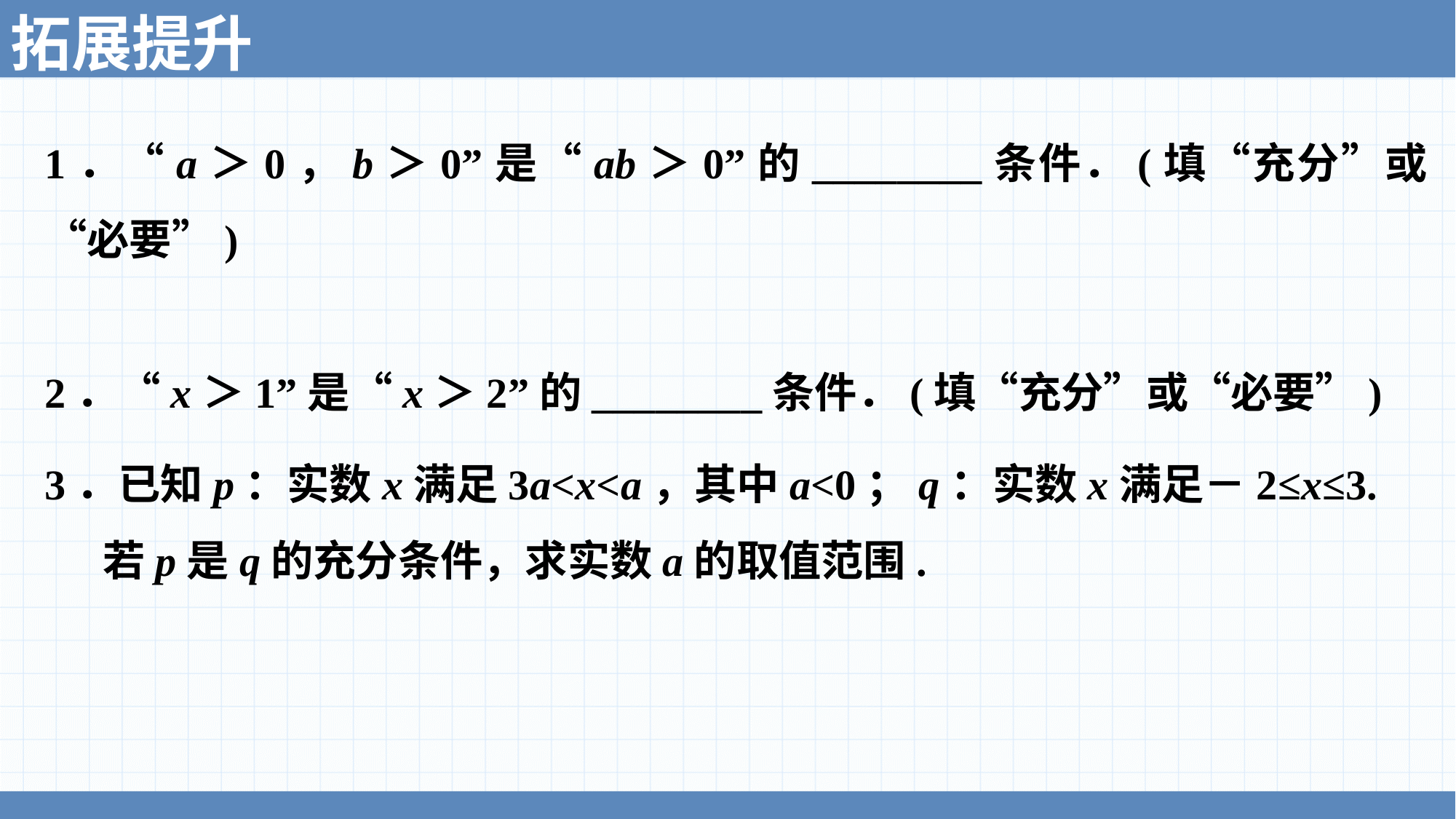

拓展提升
1．“a＞0，b＞0”是“ab＞0”的________条件．(填“充分”或“必要”)

2．“x＞1”是“x＞2”的________条件．(填“充分”或“必要”)
3．已知p：实数x满足3a<x<a，其中a<0；q：实数x满足－2≤x≤3.
     若p是q的充分条件，求实数a的取值范围.